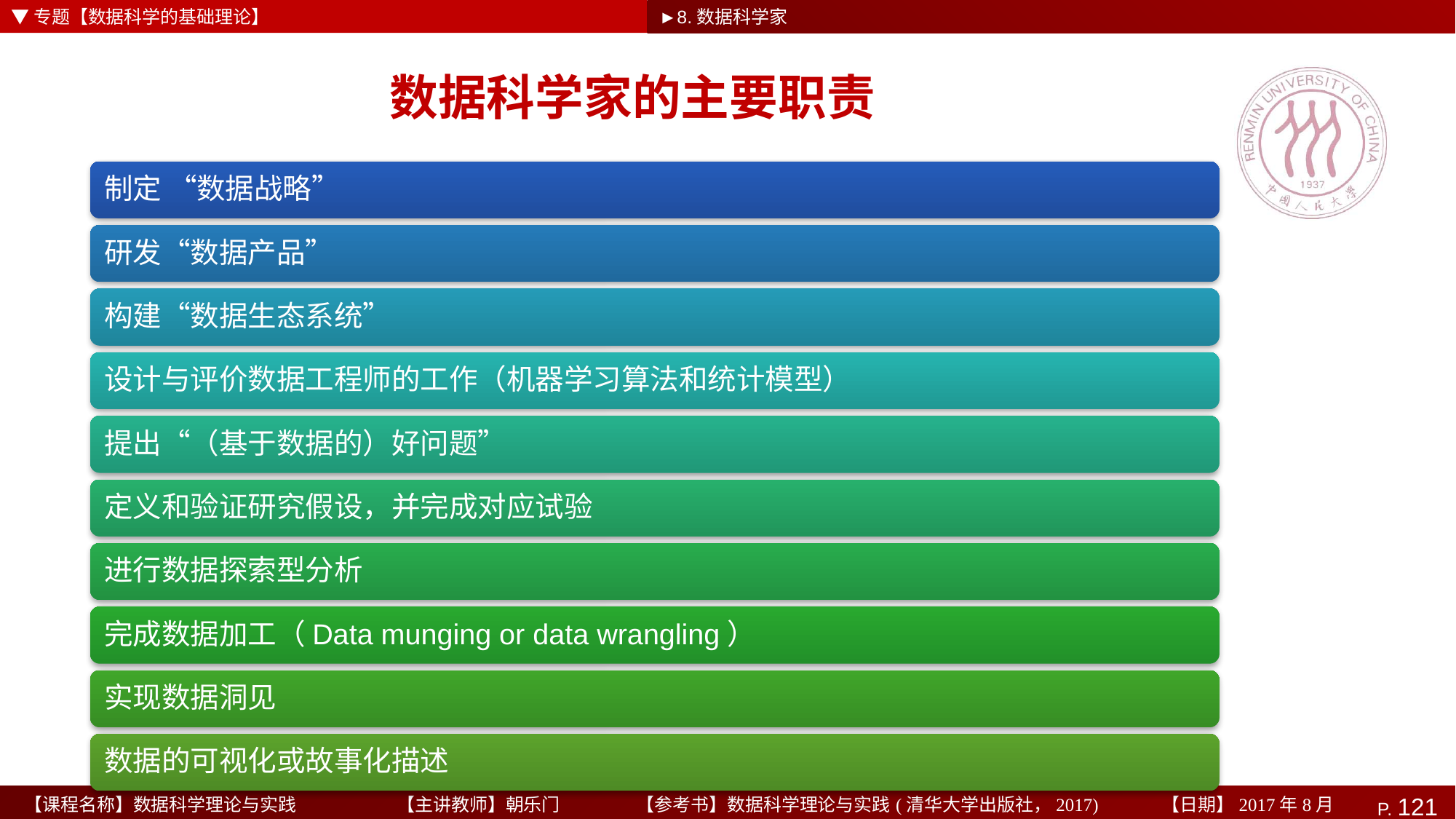

▼专题【数据科学的基础理论】

►8.数据科学家

# 数据科学家的主要职责
制定 “数据战略”
研发“数据产品”
构建“数据生态系统”
设计与评价数据工程师的工作（机器学习算法和统计模型）
提出“（基于数据的）好问题”
定义和验证研究假设，并完成对应试验
进行数据探索型分析
完成数据加工（Data munging or data wrangling）
实现数据洞见
数据的可视化或故事化描述